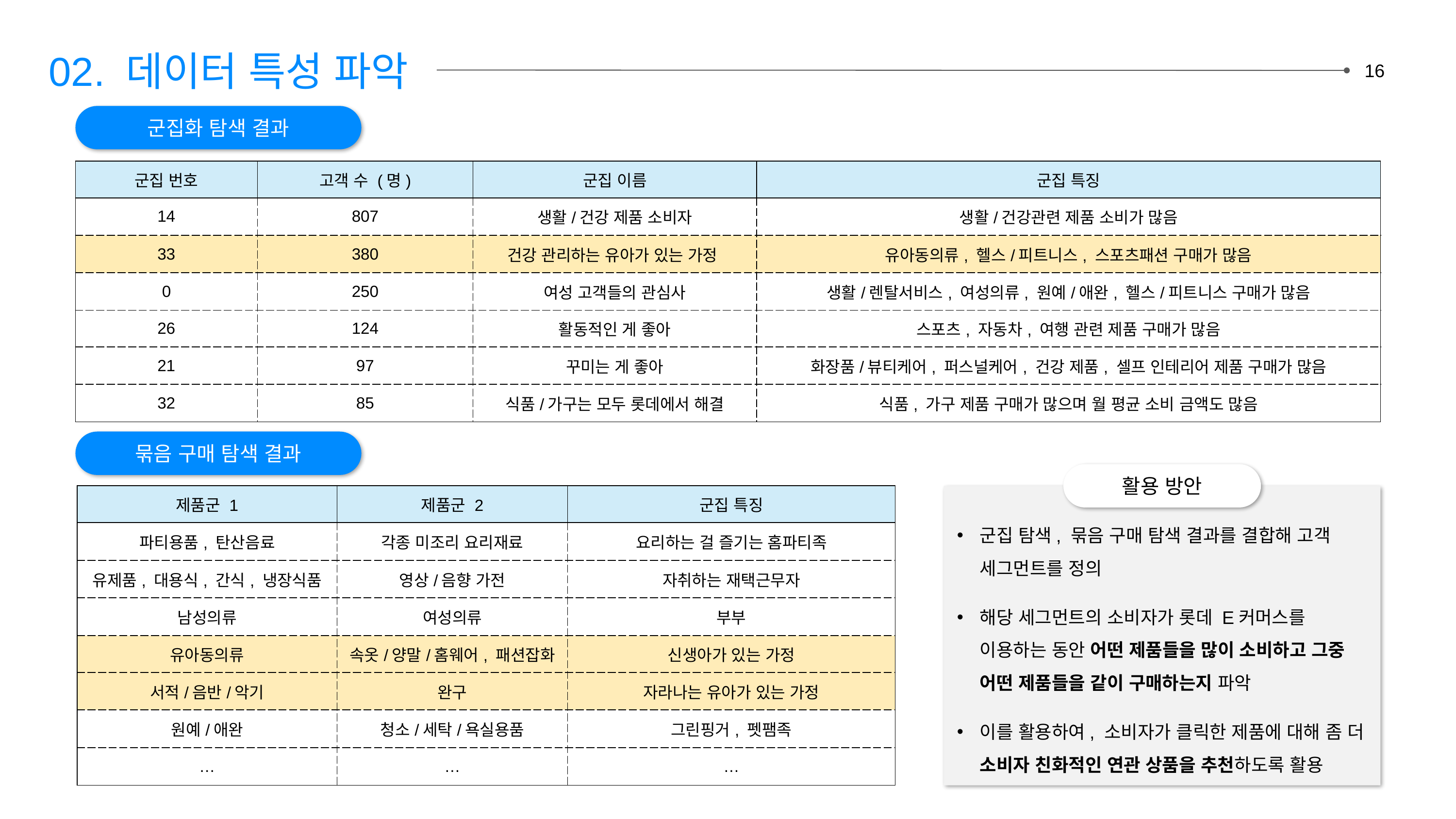

02. 데이터 특성 파악
16
군집화 탐색 결과
| 군집 번호 | 고객 수 (명) | 군집 이름 | 군집 특징 |
| --- | --- | --- | --- |
| 14 | 807 | 생활/건강 제품 소비자 | 생활/건강관련 제품 소비가 많음 |
| 33 | 380 | 건강 관리하는 유아가 있는 가정 | 유아동의류, 헬스/피트니스, 스포츠패션 구매가 많음 |
| 0 | 250 | 여성 고객들의 관심사 | 생활/렌탈서비스, 여성의류, 원예/애완, 헬스/피트니스 구매가 많음 |
| 26 | 124 | 활동적인 게 좋아 | 스포츠, 자동차, 여행 관련 제품 구매가 많음 |
| 21 | 97 | 꾸미는 게 좋아 | 화장품/뷰티케어, 퍼스널케어, 건강 제품, 셀프 인테리어 제품 구매가 많음 |
| 32 | 85 | 식품/가구는 모두 롯데에서 해결 | 식품, 가구 제품 구매가 많으며 월 평균 소비 금액도 많음 |
묶음 구매 탐색 결과
활용 방안

| 제품군 1 | 제품군 2 | 군집 특징 |
| --- | --- | --- |
| 파티용품, 탄산음료 | 각종 미조리 요리재료 | 요리하는 걸 즐기는 홈파티족 |
| 유제품, 대용식, 간식, 냉장식품 | 영상/음향 가전 | 자취하는 재택근무자 |
| 남성의류 | 여성의류 | 부부 |
| 유아동의류 | 속옷/양말/홈웨어, 패션잡화 | 신생아가 있는 가정 |
| 서적/음반/악기 | 완구 | 자라나는 유아가 있는 가정 |
| 원예/애완 | 청소/세탁/욕실용품 | 그린핑거, 펫팸족 |
| … | … | … |
군집 탐색, 묶음 구매 탐색 결과를 결합해 고객 세그먼트를 정의

해당 세그먼트의 소비자가 롯데 E커머스를 이용하는 동안 어떤 제품들을 많이 소비하고 그중 어떤 제품들을 같이 구매하는지 파악

이를 활용하여, 소비자가 클릭한 제품에 대해 좀 더 소비자 친화적인 연관 상품을 추천하도록 활용